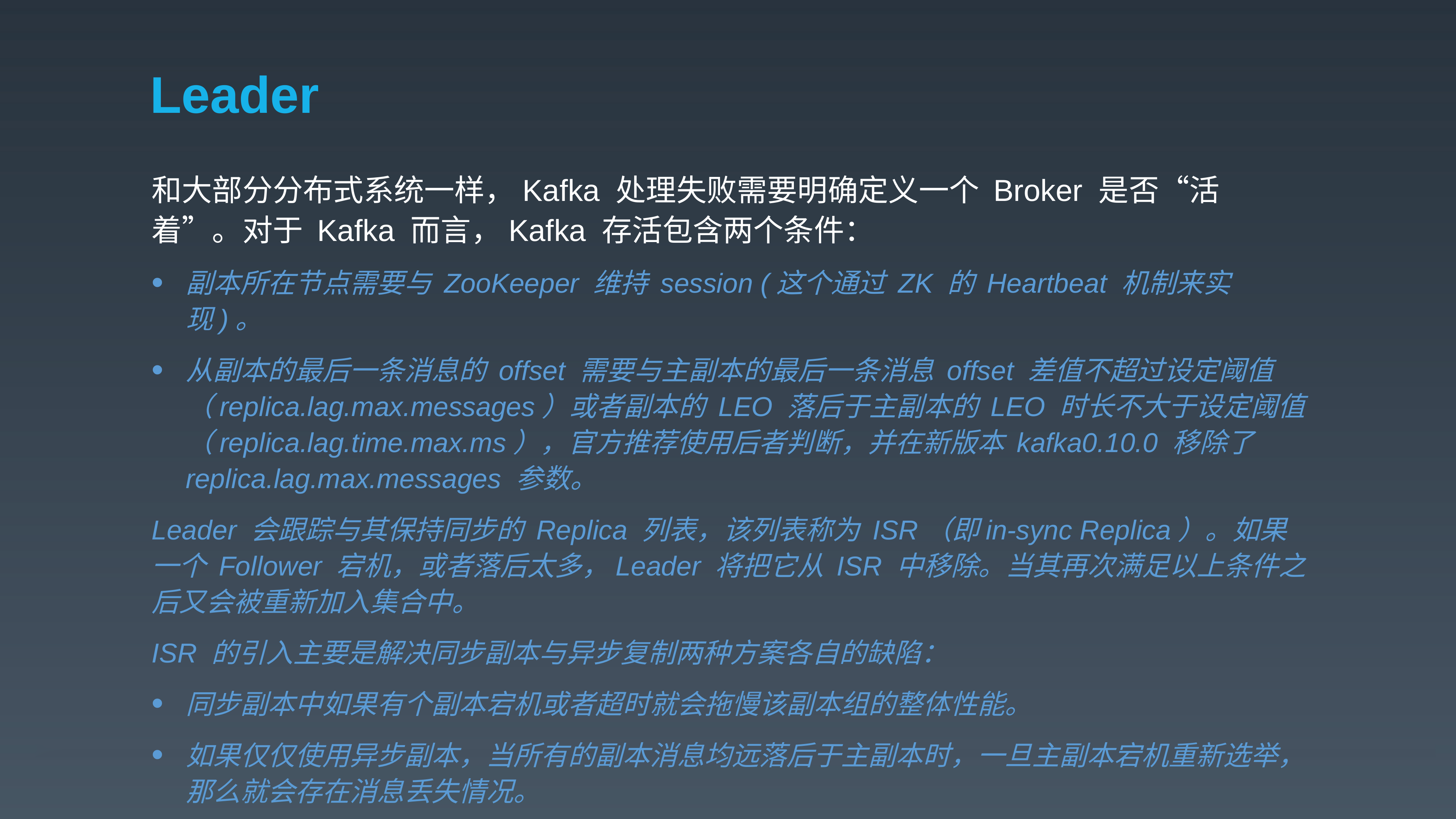

# Leader
和大部分分布式系统一样，Kafka 处理失败需要明确定义一个 Broker 是否“活着”。对于 Kafka 而言，Kafka 存活包含两个条件：
副本所在节点需要与 ZooKeeper 维持 session (这个通过 ZK 的 Heartbeat 机制来实现)。
从副本的最后一条消息的 offset 需要与主副本的最后一条消息 offset 差值不超过设定阈值（replica.lag.max.messages）或者副本的 LEO 落后于主副本的 LEO 时长不大于设定阈值（replica.lag.time.max.ms），官方推荐使用后者判断，并在新版本 kafka0.10.0 移除了replica.lag.max.messages 参数。
Leader 会跟踪与其保持同步的 Replica 列表，该列表称为 ISR（即in-sync Replica）。如果一个 Follower 宕机，或者落后太多，Leader 将把它从 ISR 中移除。当其再次满足以上条件之后又会被重新加入集合中。
ISR 的引入主要是解决同步副本与异步复制两种方案各自的缺陷：
同步副本中如果有个副本宕机或者超时就会拖慢该副本组的整体性能。
如果仅仅使用异步副本，当所有的副本消息均远落后于主副本时，一旦主副本宕机重新选举，那么就会存在消息丢失情况。